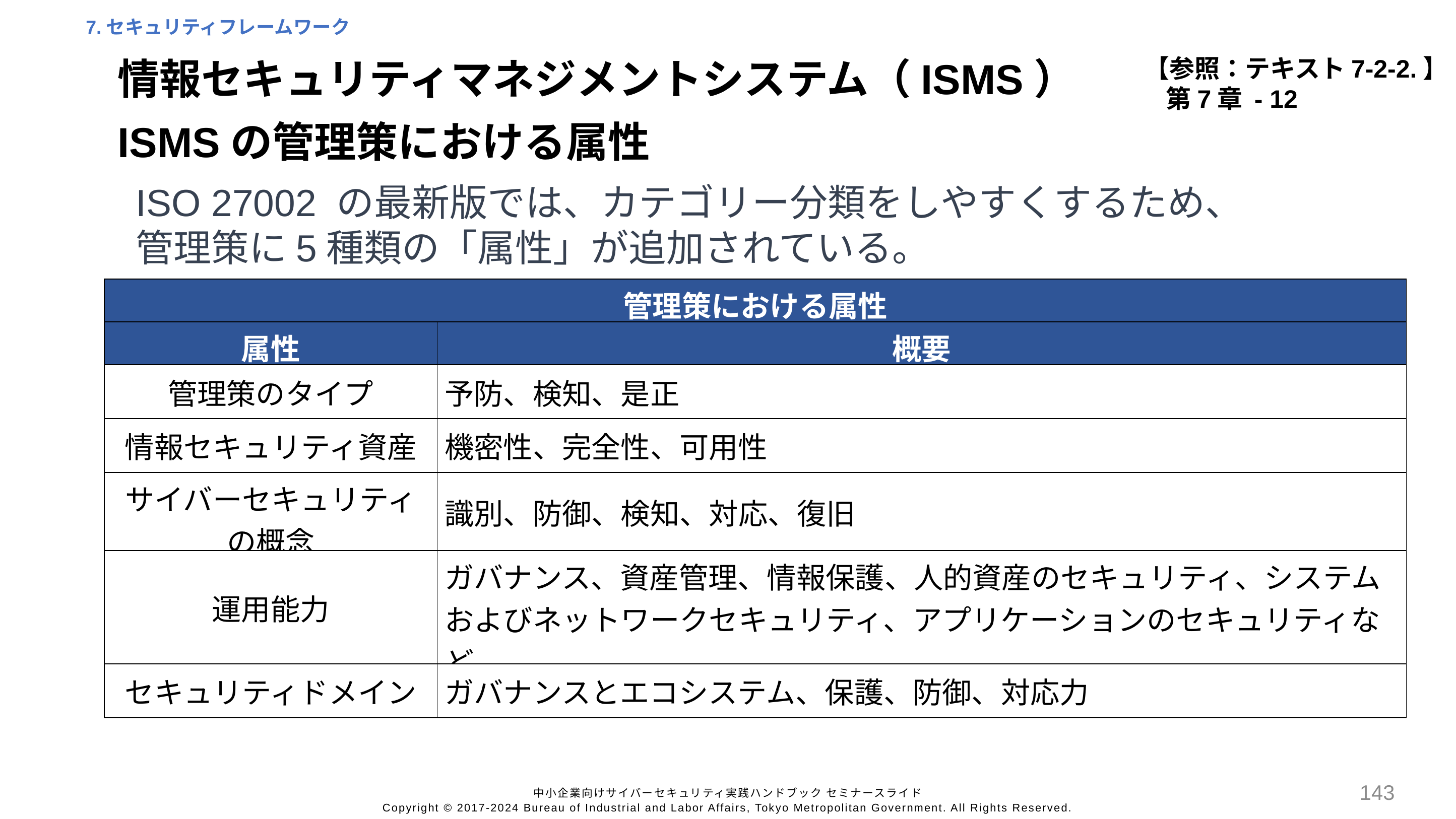

7.セキュリティフレームワーク
【参照：テキスト7-2-2.】
第7章 - 12
情報セキュリティマネジメントシステム（ISMS）
ISMSの管理策における属性
ISO 27002 の最新版では、カテゴリー分類をしやすくするため、
管理策に5種類の「属性」が追加されている。

| 管理策における属性 |  |
| --- | --- |
| 属性 | 概要 |
| 管理策のタイプ | 予防、検知、是正 |
| 情報セキュリティ資産 | 機密性、完全性、可用性 |
| サイバーセキュリティの概念 | 識別、防御、検知、対応、復旧 |
| 運用能力 | ガバナンス、資産管理、情報保護、人的資産のセキュリティ、システムおよびネットワークセキュリティ、アプリケーションのセキュリティなど |
| セキュリティドメイン | ガバナンスとエコシステム、保護、防御、対応力 |
143